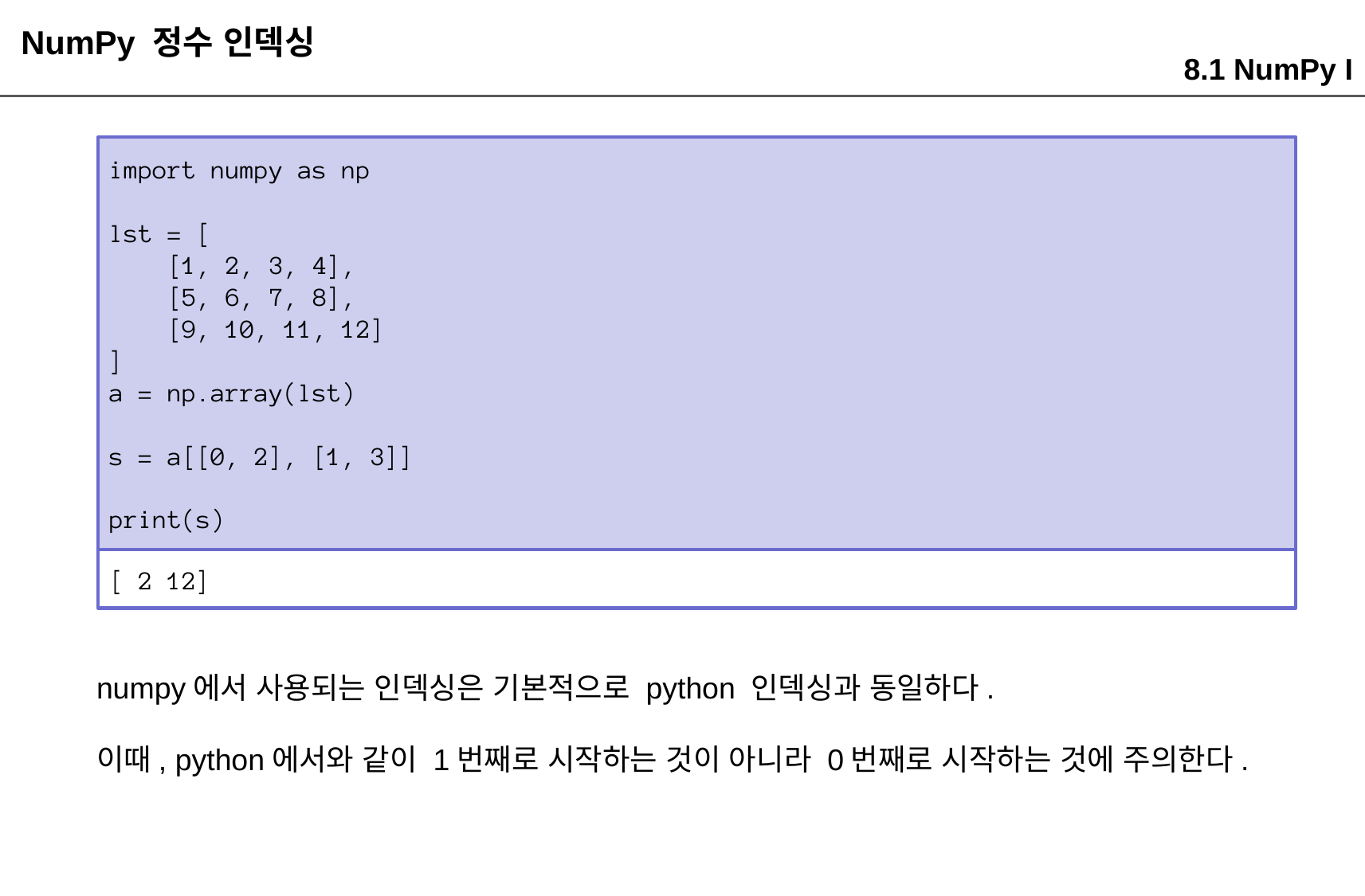

NumPy 정수 인덱싱
8.1 NumPy I
import numpy as np

lst = [
    [1, 2, 3, 4],
    [5, 6, 7, 8],
    [9, 10, 11, 12]
]
a = np.array(lst)

s = a[[0, 2], [1, 3]]

print(s)
[ 2 12]
numpy에서 사용되는 인덱싱은 기본적으로 python 인덱싱과 동일하다.

이때, python에서와 같이 1번째로 시작하는 것이 아니라 0번째로 시작하는 것에 주의한다.